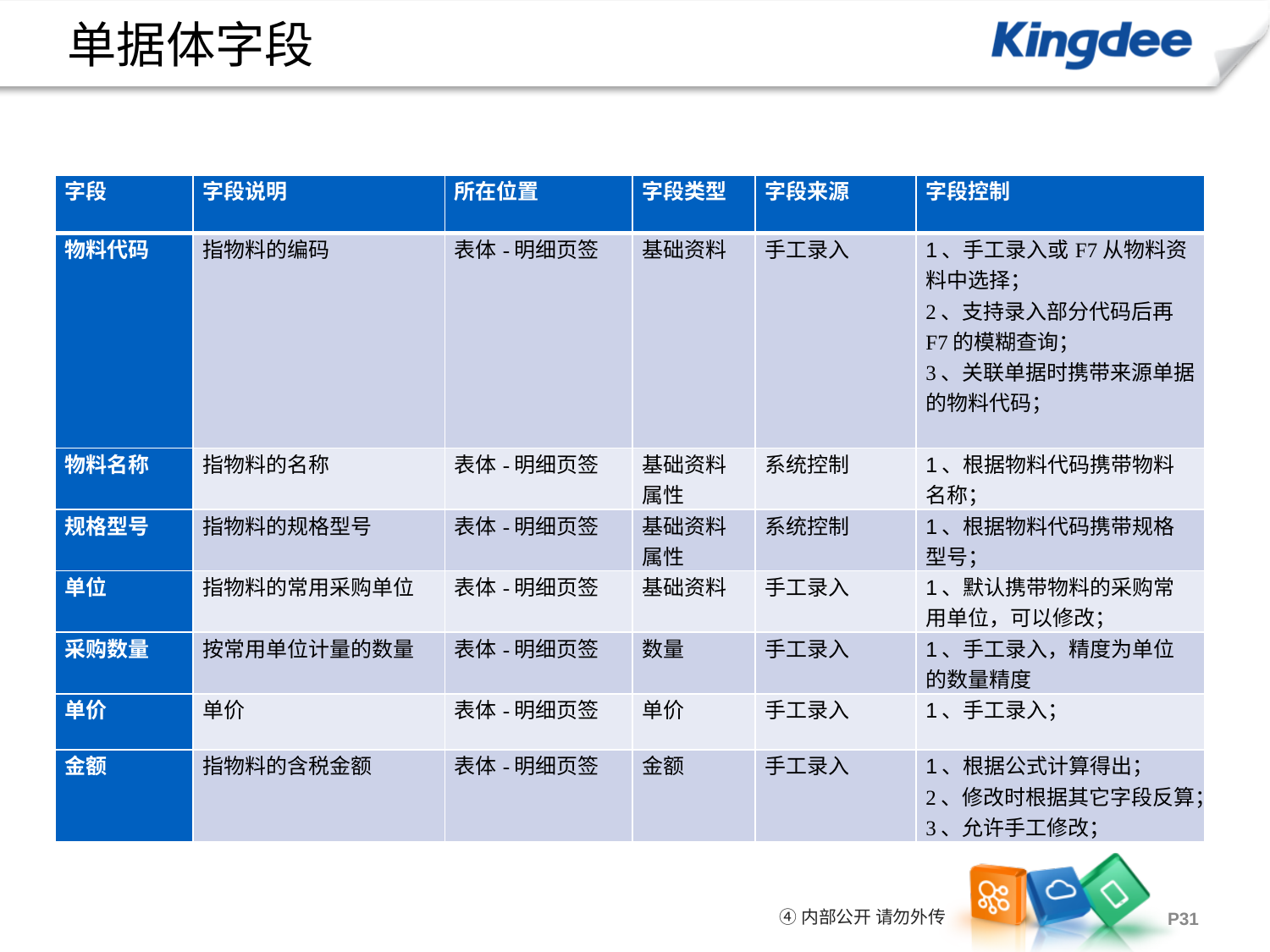

# 单据体字段
| 字段 | 字段说明 | 所在位置 | 字段类型 | 字段来源 | 字段控制 |
| --- | --- | --- | --- | --- | --- |
| 物料代码 | 指物料的编码 | 表体-明细页签 | 基础资料 | 手工录入 | 1、手工录入或F7从物料资料中选择； 2、支持录入部分代码后再F7的模糊查询； 3、关联单据时携带来源单据的物料代码； |
| 物料名称 | 指物料的名称 | 表体-明细页签 | 基础资料属性 | 系统控制 | 1、根据物料代码携带物料名称； |
| 规格型号 | 指物料的规格型号 | 表体-明细页签 | 基础资料属性 | 系统控制 | 1、根据物料代码携带规格型号； |
| 单位 | 指物料的常用采购单位 | 表体-明细页签 | 基础资料 | 手工录入 | 1、默认携带物料的采购常用单位，可以修改； |
| 采购数量 | 按常用单位计量的数量 | 表体-明细页签 | 数量 | 手工录入 | 1、手工录入，精度为单位的数量精度 |
| 单价 | 单价 | 表体-明细页签 | 单价 | 手工录入 | 1、手工录入； |
| 金额 | 指物料的含税金额 | 表体-明细页签 | 金额 | 手工录入 | 1、根据公式计算得出；2、修改时根据其它字段反算；3、允许手工修改； |